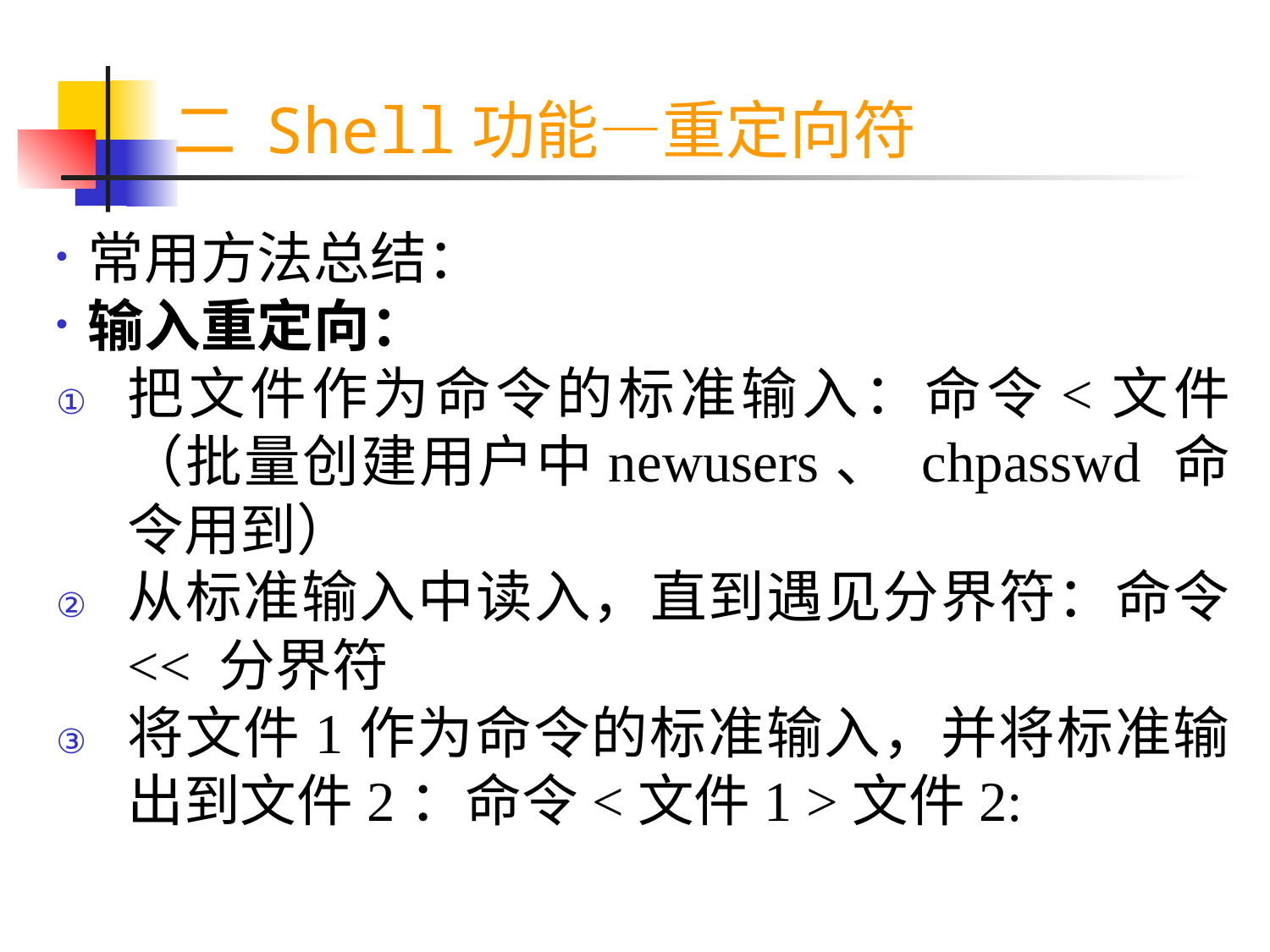

二 Shell功能—重定向符
常用方法总结：
输入重定向：
把文件作为命令的标准输入：命令<文件 （批量创建用户中newusers、 chpasswd 命令用到）
从标准输入中读入，直到遇见分界符：命令 << 分界符
将文件1作为命令的标准输入，并将标准输出到文件2：命令<文件1 >文件2: